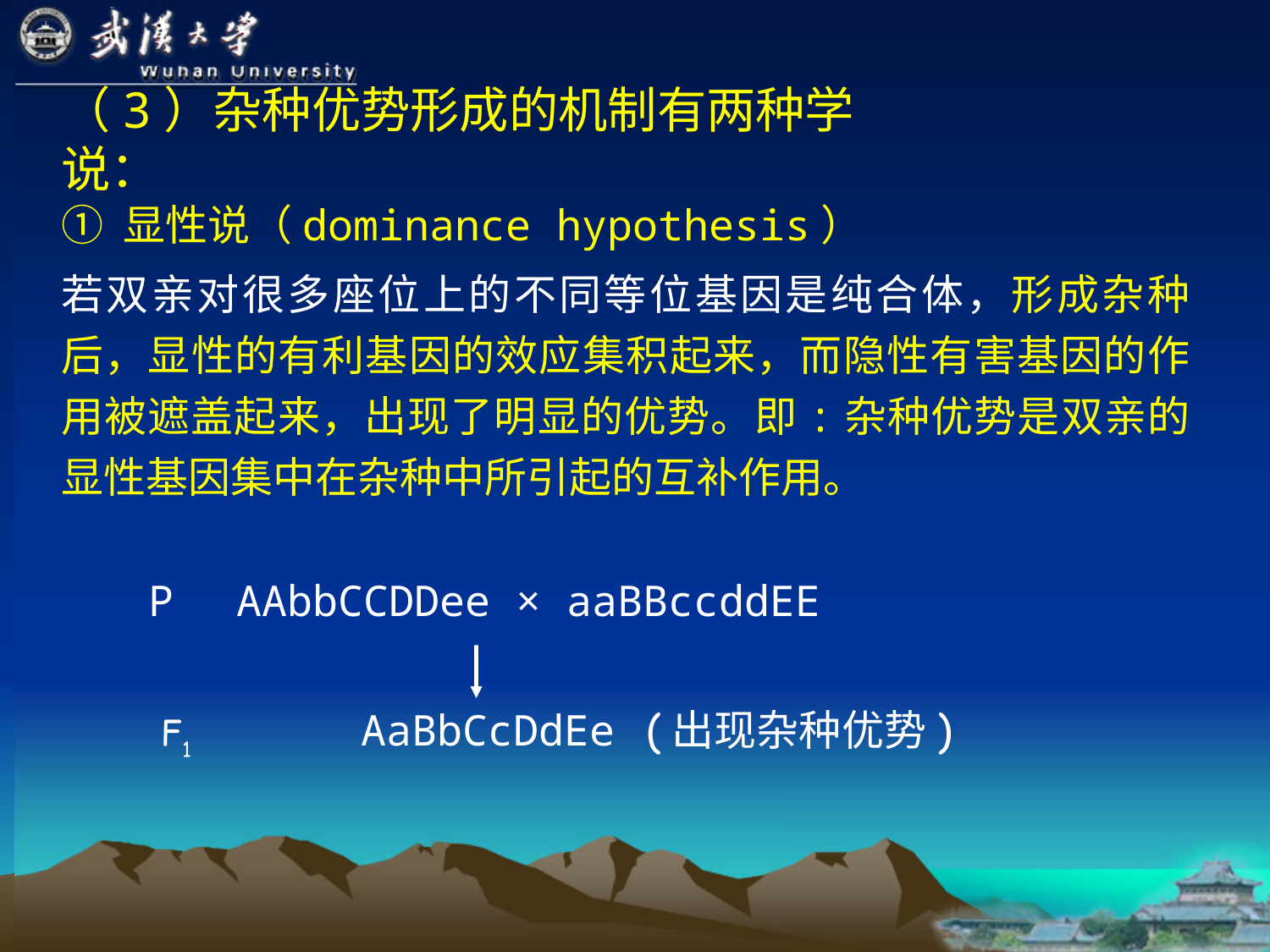

（3）杂种优势形成的机制有两种学说：
① 显性说（dominance hypothesis）
若双亲对很多座位上的不同等位基因是纯合体，形成杂种后，显性的有利基因的效应集积起来，而隐性有害基因的作用被遮盖起来，出现了明显的优势。即:杂种优势是双亲的显性基因集中在杂种中所引起的互补作用。
　 P　AAbbCCDDee × aaBBccddEE

        F1                AaBbCcDdEe   (出现杂种优势)